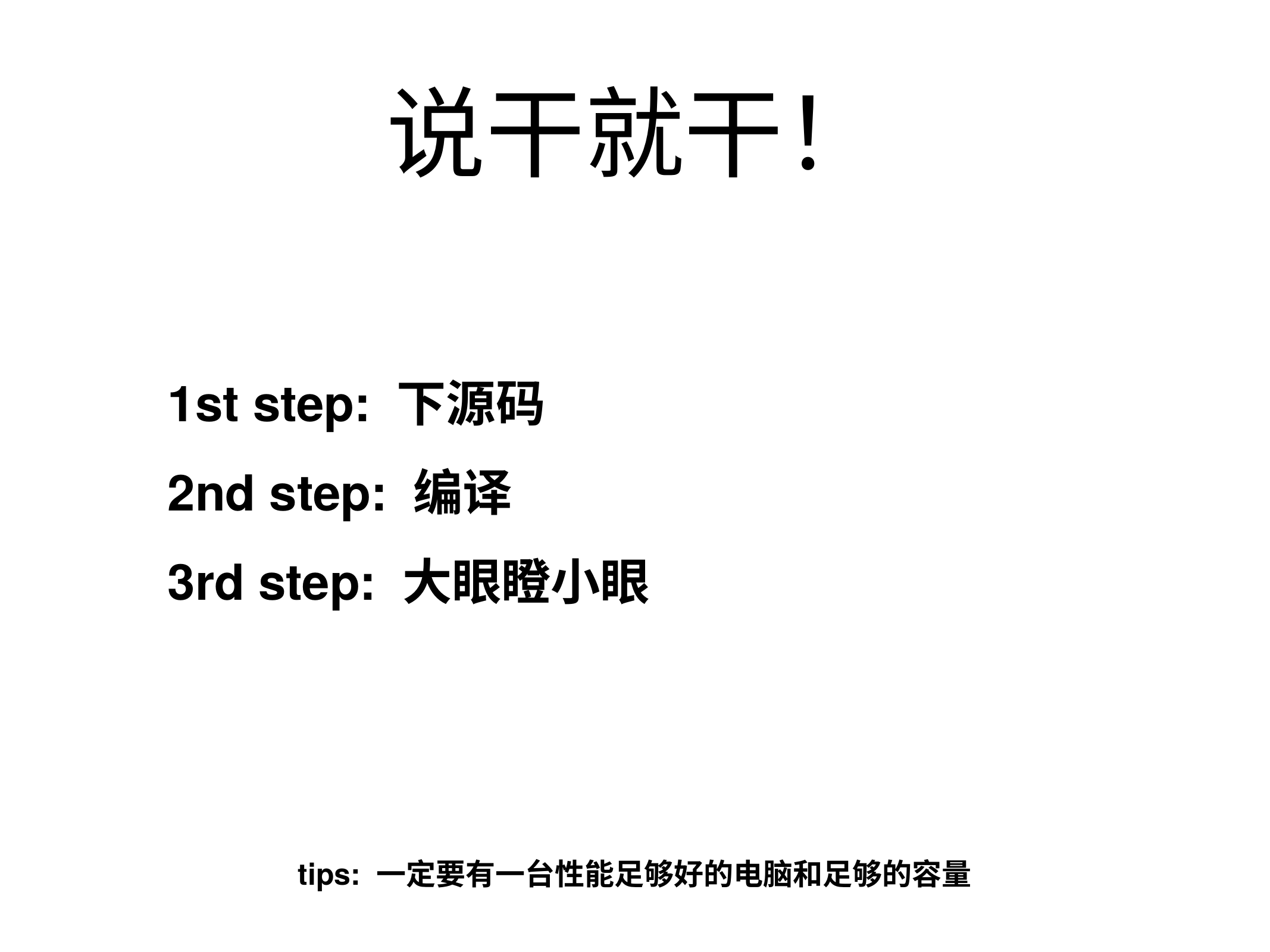

# 说干就干！
1st step: 下源码
2nd step: 编译
3rd step: 大眼瞪小眼
tips: 一定要有一台性能足够好的电脑和足够的容量